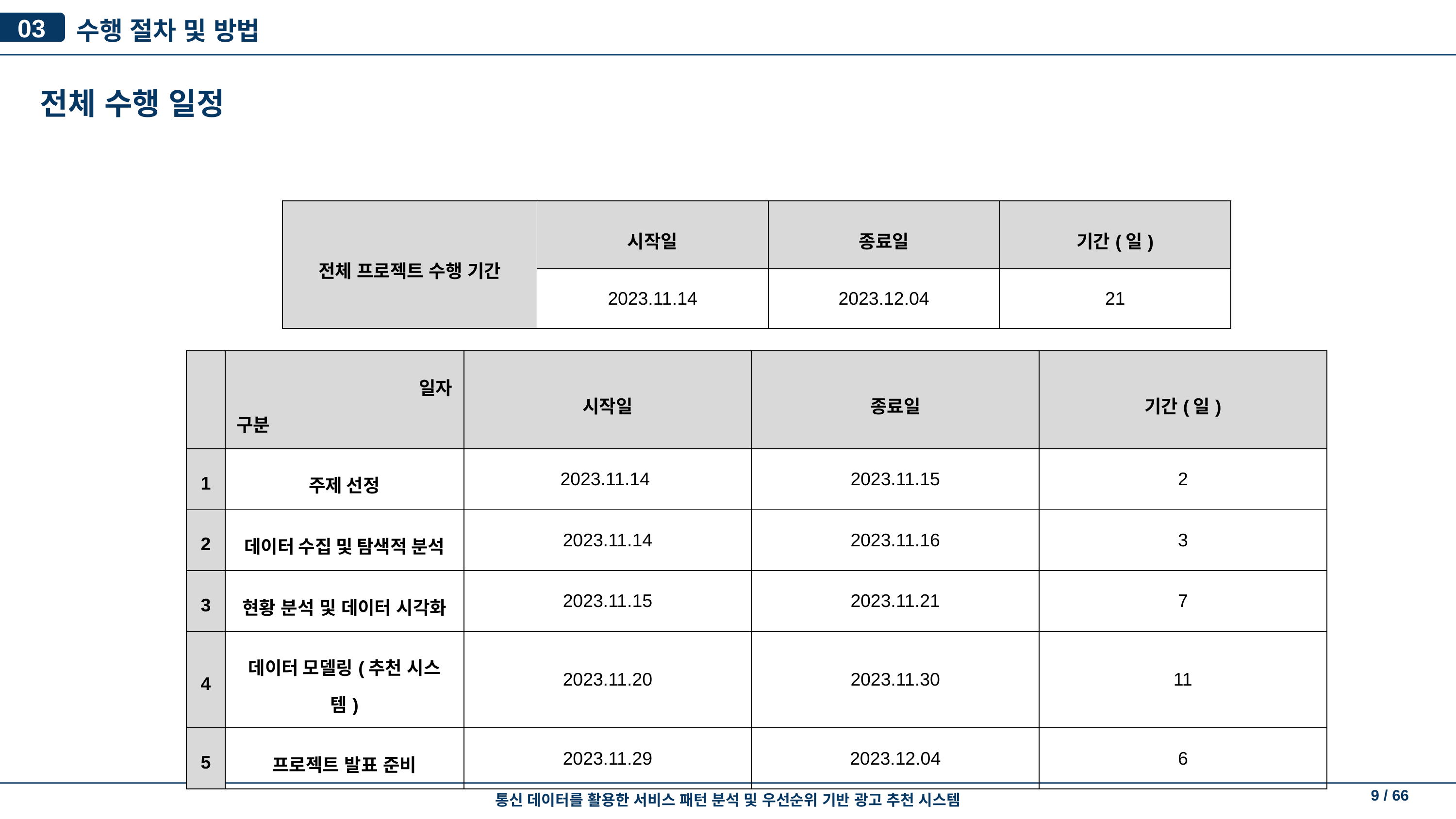

03
수행 절차 및 방법

전체 수행 일정
| 전체 프로젝트 수행 기간 | 시작일 | 종료일 | 기간(일) |
| --- | --- | --- | --- |
| 프로젝트 수행 기간 | 2023.11.14 | 2023.12.04 | 21 |
|  | 일자 구분 | 시작일 | 종료일 | 기간(일) |
| --- | --- | --- | --- | --- |
| 1 | 주제 선정 | 2023.11.14 | 2023.11.15 | 2 |
| 2 | 데이터 수집 및 탐색적 분석 | 2023.11.14 | 2023.11.16 | 3 |
| 3 | 현황 분석 및 데이터 시각화 | 2023.11.15 | 2023.11.21 | 7 |
| 4 | 데이터 모델링(추천 시스템) | 2023.11.20 | 2023.11.30 | 11 |
| 5 | 프로젝트 발표 준비 | 2023.11.29 | 2023.12.04 | 6 |